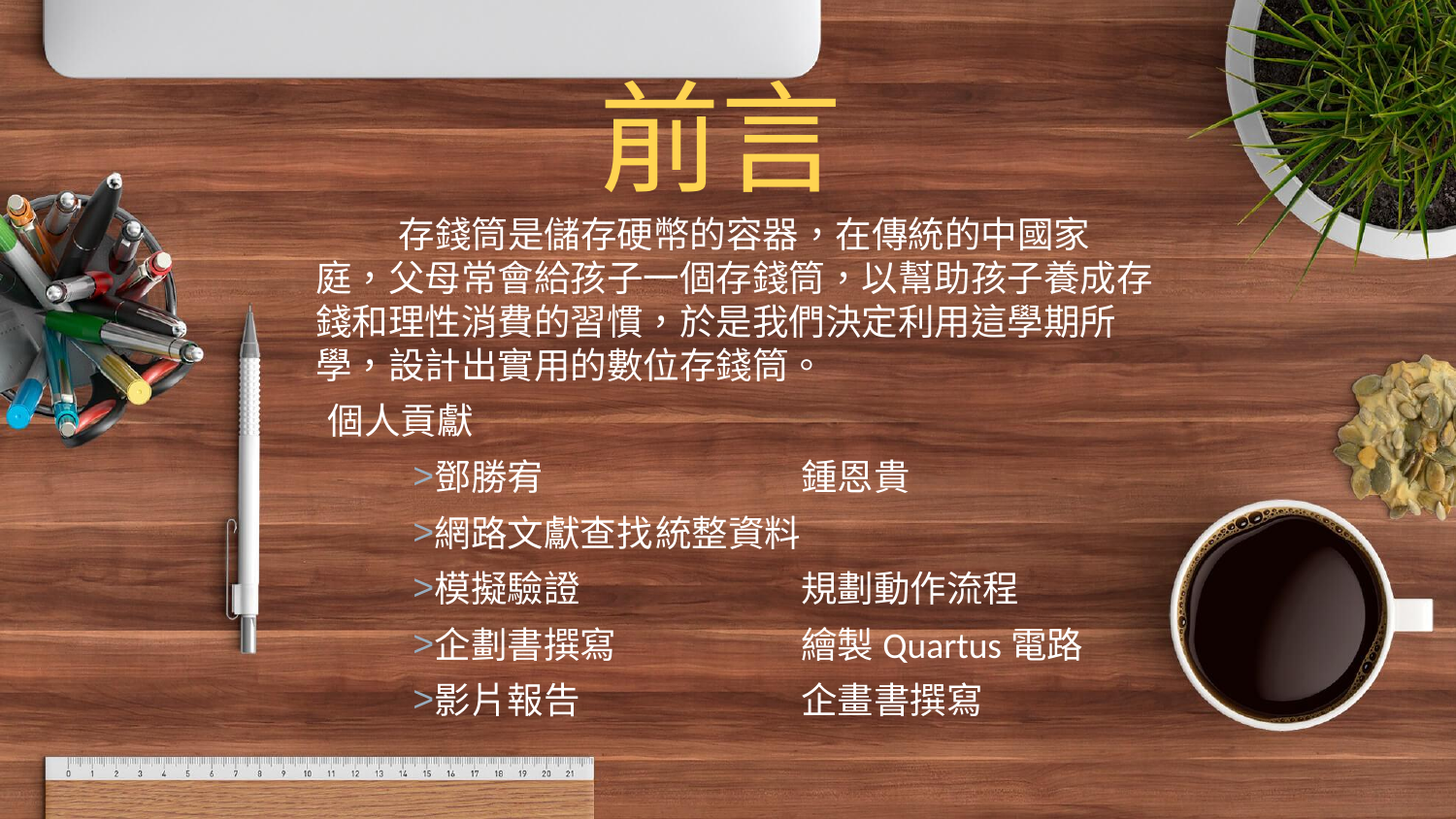

前言
         存錢筒是儲存硬幣的容器，在傳統的中國家庭，父母常會給孩子一個存錢筒，以幫助孩子養成存錢和理性消費的習慣，於是我們決定利用這學期所學，設計出實用的數位存錢筒。
個人貢獻
鄧勝宥		鍾恩貴
網路文獻查找	統整資料
模擬驗證		規劃動作流程
企劃書撰寫		繪製Quartus電路
影片報告		企畫書撰寫